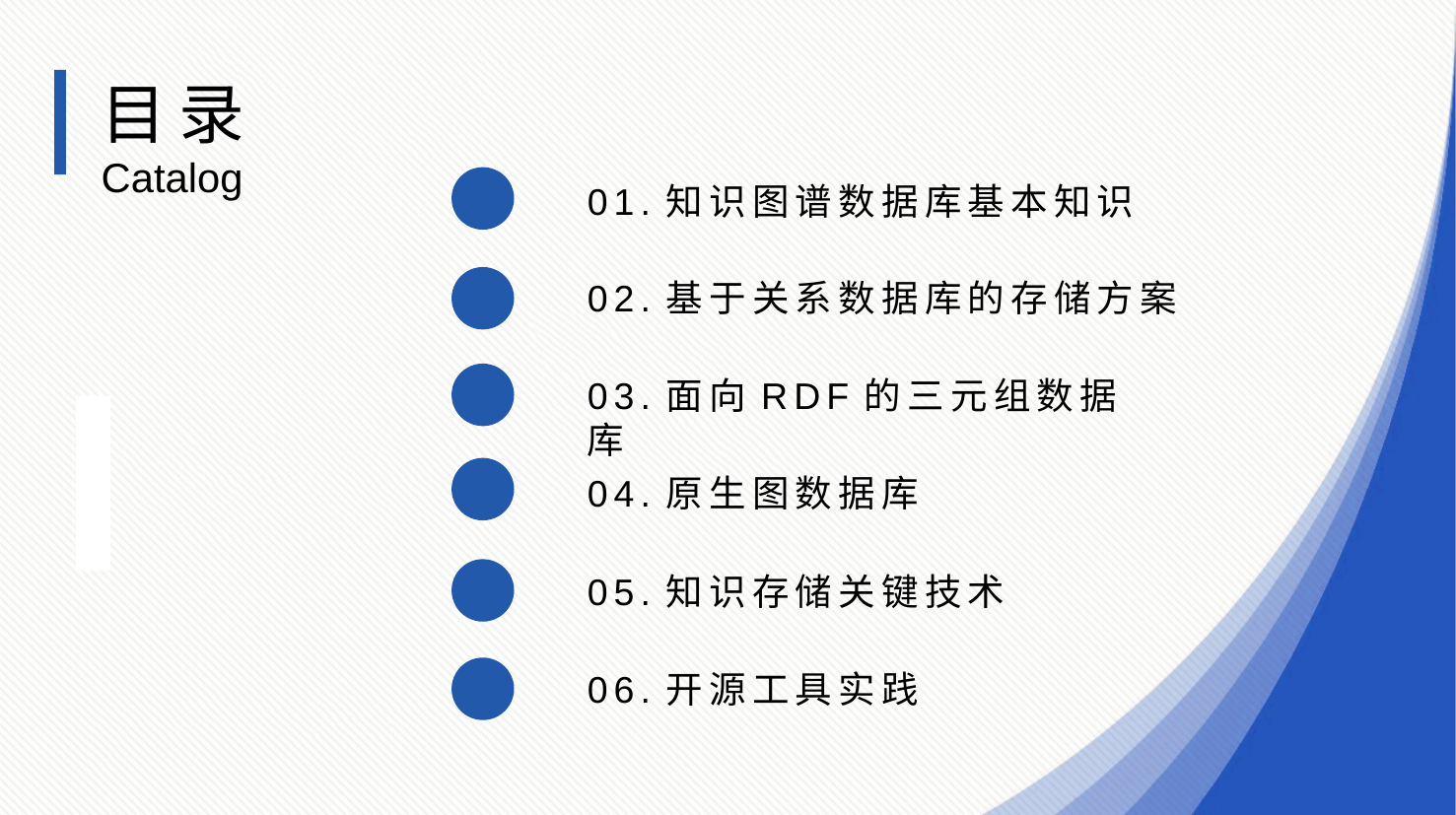

目录
Catalog

01.知识图谱数据库基本知识

02.基于关系数据库的存储方案

03.面向RDF的三元组数据库

04.原生图数据库

05.知识存储关键技术

06.开源工具实践